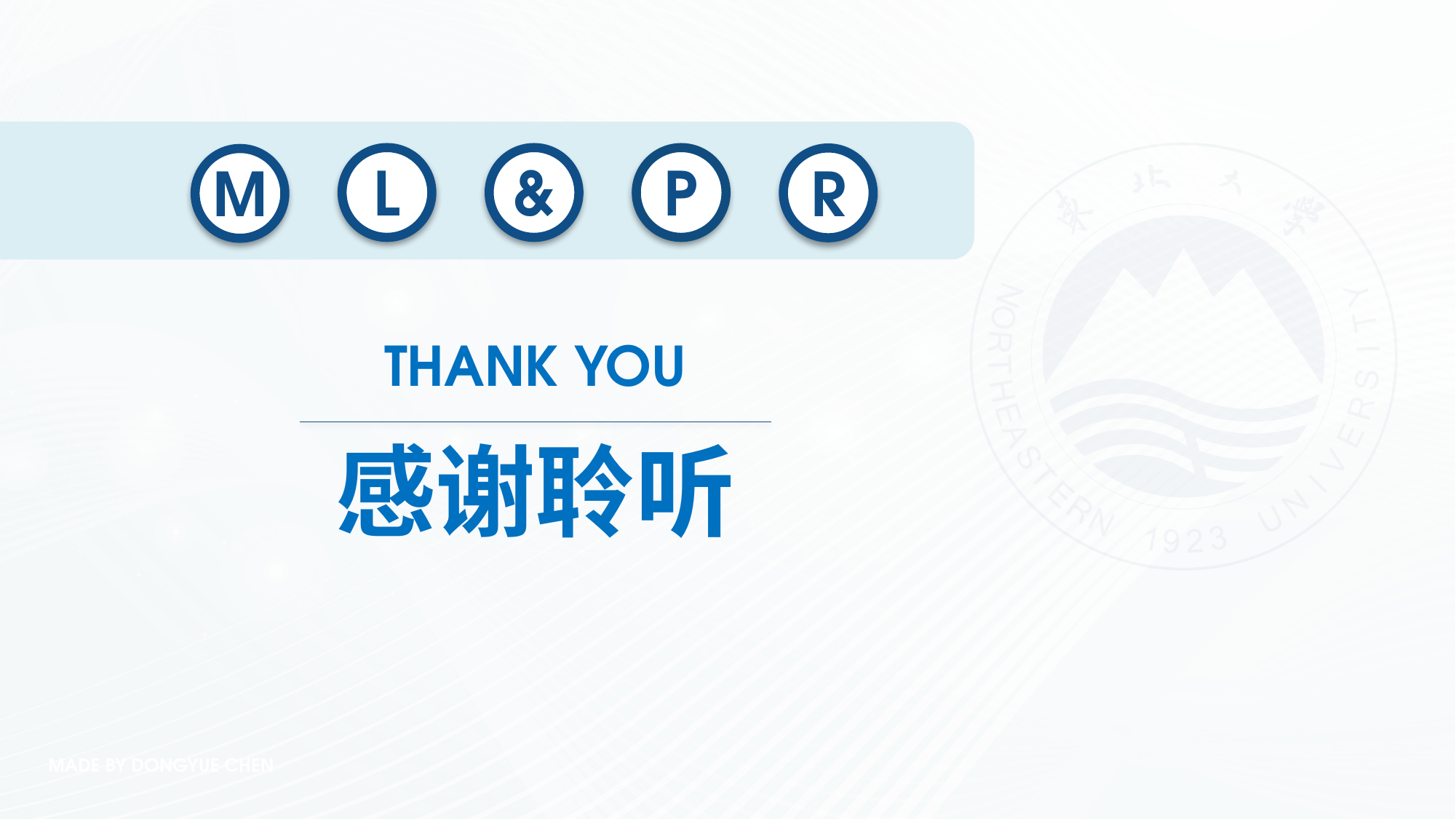

L

&

P

R

M
THANK YOU
感谢聆听
MADE BY DONGYUE CHEN